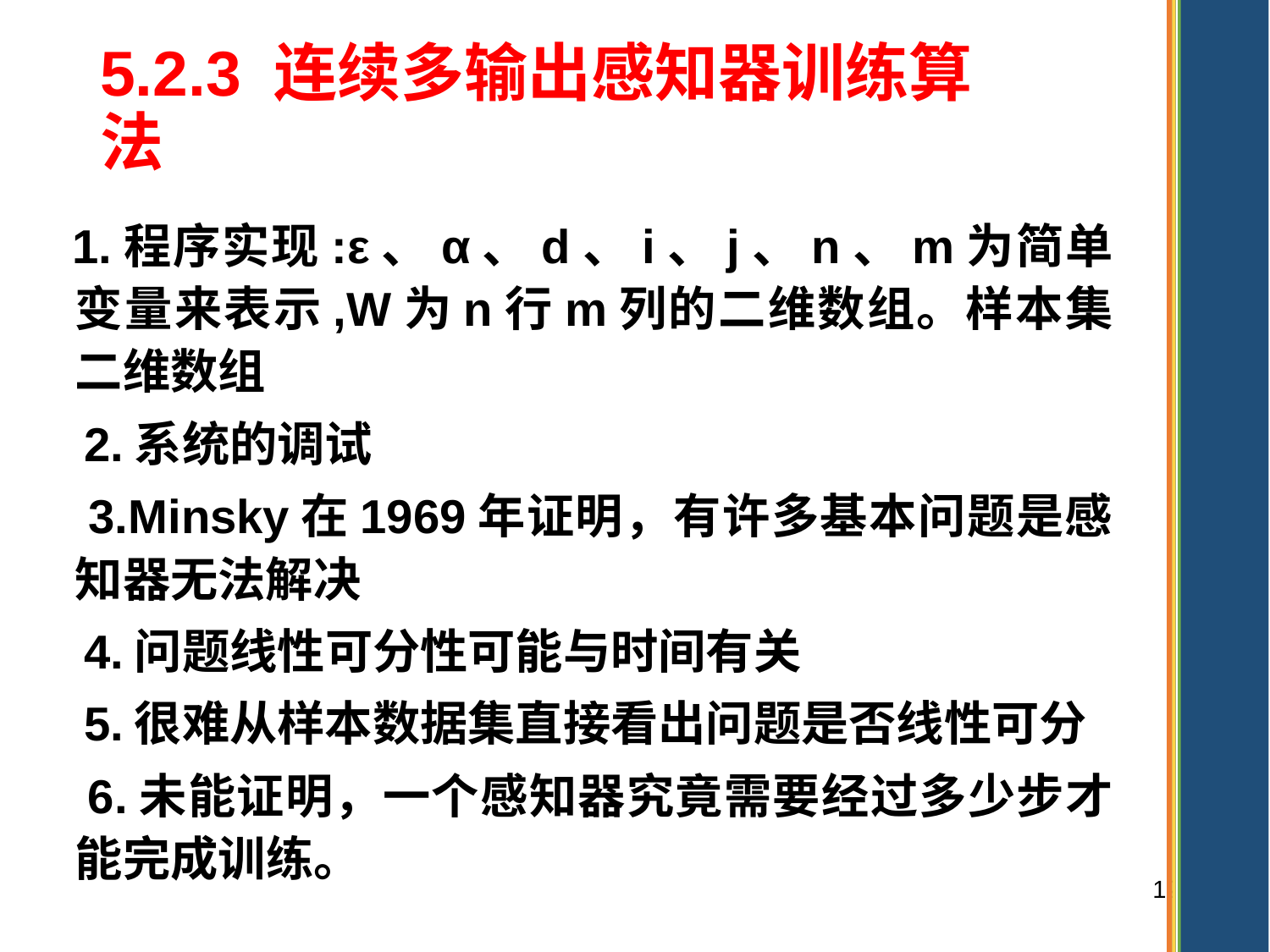

5.2.3 连续多输出感知器训练算法
  1.程序实现:ε、α、d、i、j、n、m为简单变量来表示,W为n行m列的二维数组。样本集二维数组
   2.系统的调试
   3.Minsky在1969年证明，有许多基本问题是感知器无法解决
   4.问题线性可分性可能与时间有关
   5.很难从样本数据集直接看出问题是否线性可分
   6.未能证明，一个感知器究竟需要经过多少步才能完成训练。
122